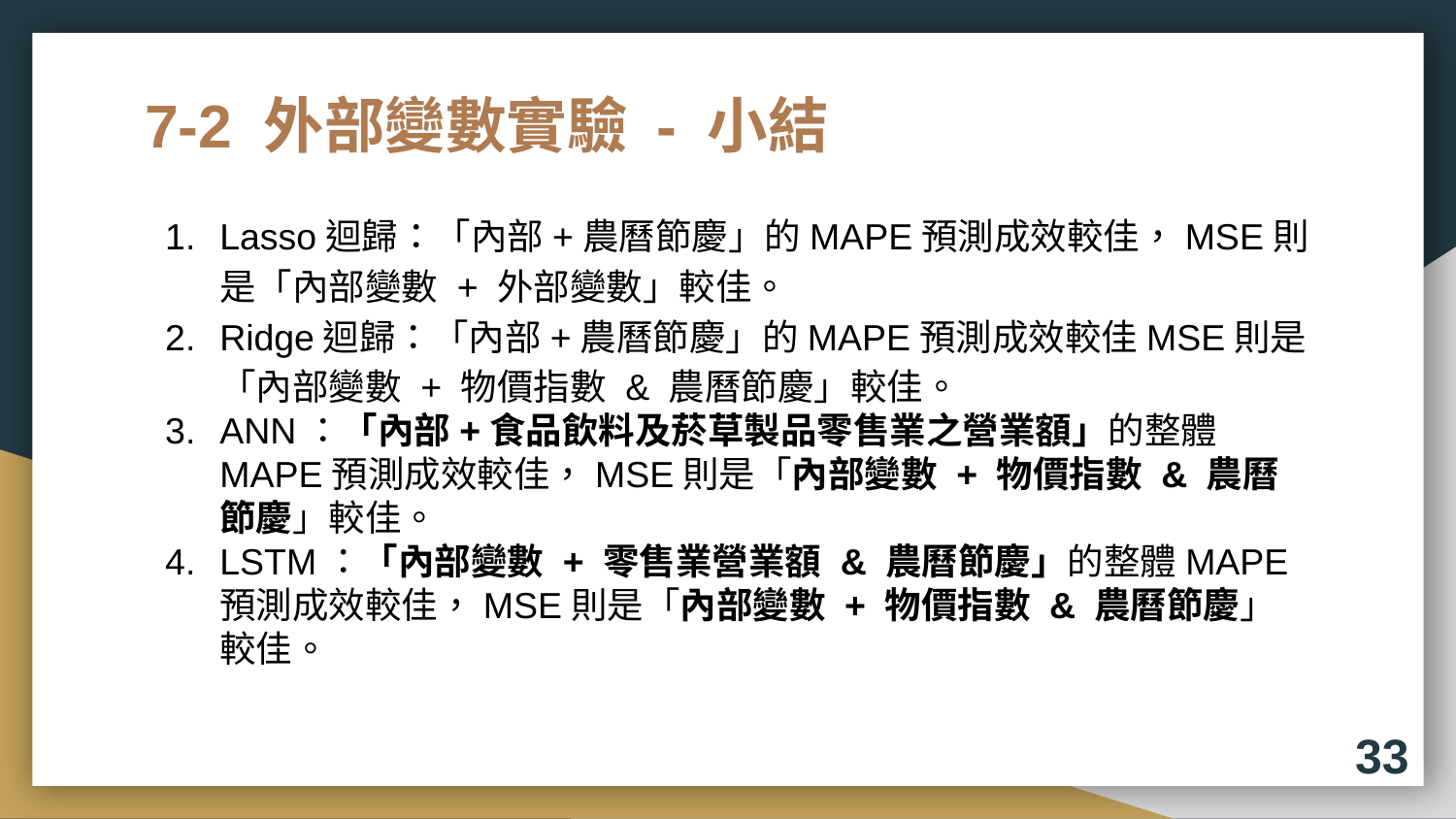

# 7-2 外部變數實驗 - 小結
Lasso迴歸：「內部+農曆節慶」的MAPE預測成效較佳，MSE則是「內部變數 + 外部變數」較佳。
Ridge迴歸：「內部+農曆節慶」的MAPE預測成效較佳MSE則是「內部變數 + 物價指數 & 農曆節慶」較佳。
ANN：「內部+食品飲料及菸草製品零售業之營業額」的整體MAPE預測成效較佳，MSE則是「內部變數 + 物價指數 & 農曆節慶」較佳。
LSTM：「內部變數 + 零售業營業額 & 農曆節慶」的整體MAPE預測成效較佳，MSE則是「內部變數 + 物價指數 & 農曆節慶」較佳。

33